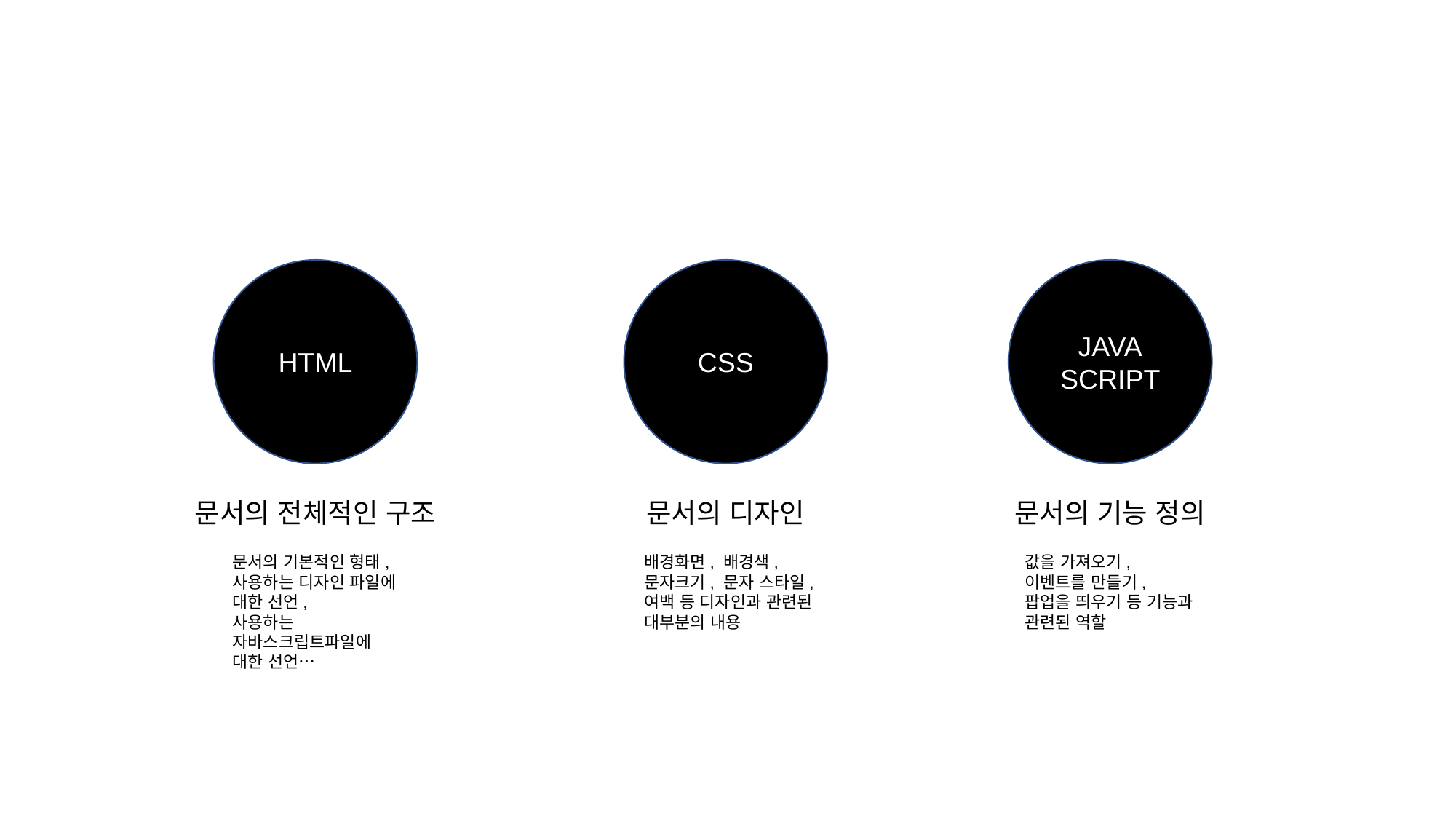

HTML
문서의 전체적인 구조
CSS
문서의 디자인
JAVA
SCRIPT
문서의 기능 정의
문서의 기본적인 형태,
사용하는 디자인 파일에 대한 선언,
사용하는 자바스크립트파일에 대한 선언…
배경화면, 배경색, 문자크기, 문자 스타일, 여백 등 디자인과 관련된 대부분의 내용
값을 가져오기, 이벤트를 만들기, 팝업을 띄우기 등 기능과 관련된 역할